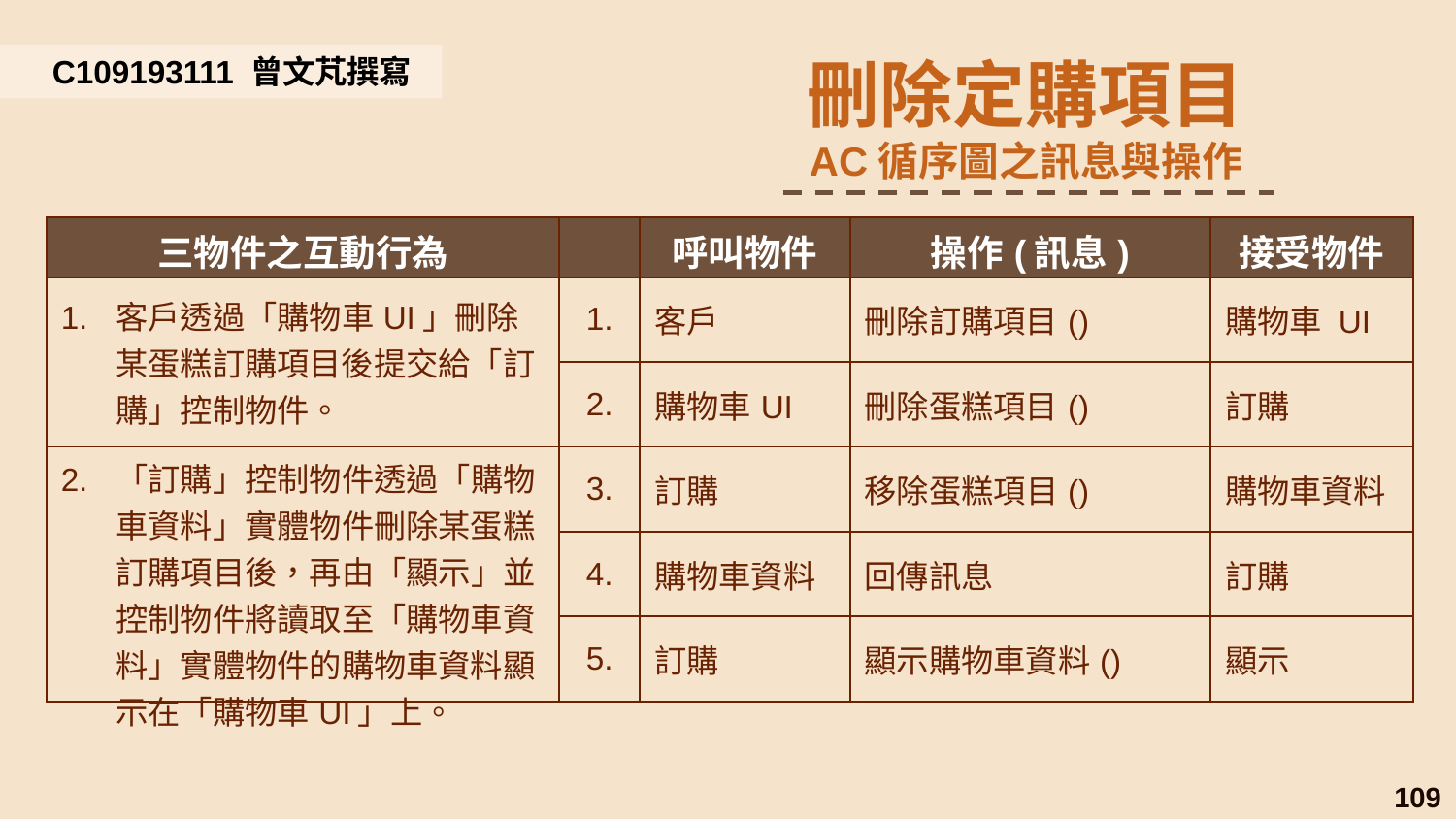

刪除定購項目
AC循序圖之訊息與操作

C109193111 曾文芃撰寫
| 三物件之互動行為 |  | 呼叫物件 | 操作(訊息) | 接受物件 |
| --- | --- | --- | --- | --- |
| 客戶透過「購物車UI」刪除某蛋糕訂購項目後提交給「訂購」控制物件。 | 1. | 客戶 | 刪除訂購項目() | 購物車 UI |
|  | 2. | 購物車UI | 刪除蛋糕項目() | 訂購 |
| 「訂購」控制物件透過「購物車資料」實體物件刪除某蛋糕訂購項目後，再由「顯示」並控制物件將讀取至「購物車資料」實體物件的購物車資料顯示在「購物車UI」上。 | 3. | 訂購 | 移除蛋糕項目() | 購物車資料 |
|  | 4. | 購物車資料 | 回傳訊息 | 訂購 |
|  | 5. | 訂購 | 顯示購物車資料() | 顯示 |
109